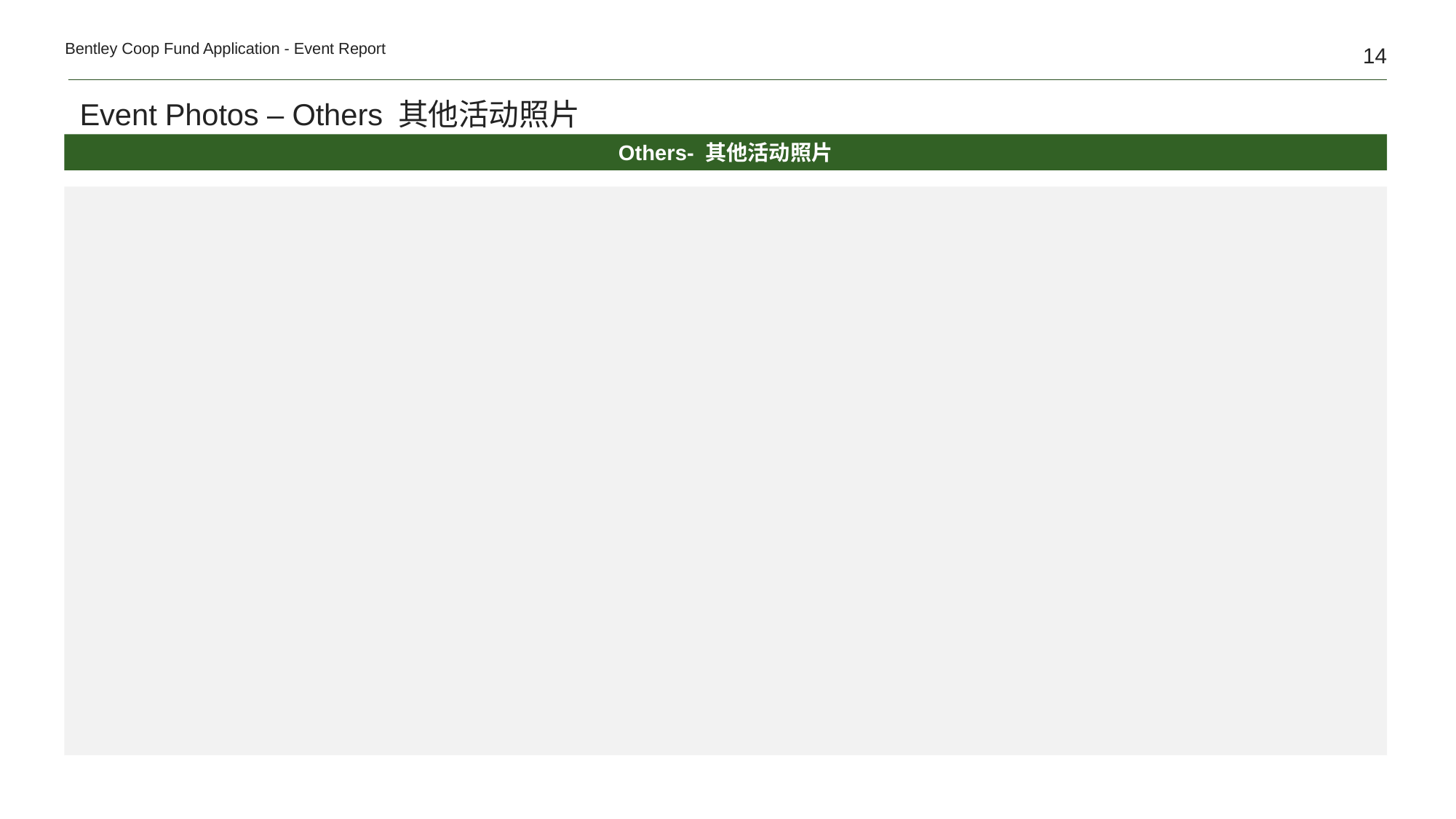

14
Bentley Coop Fund Application - Event Report
Event Photos – Others 其他活动照片
Others- 其他活动照片